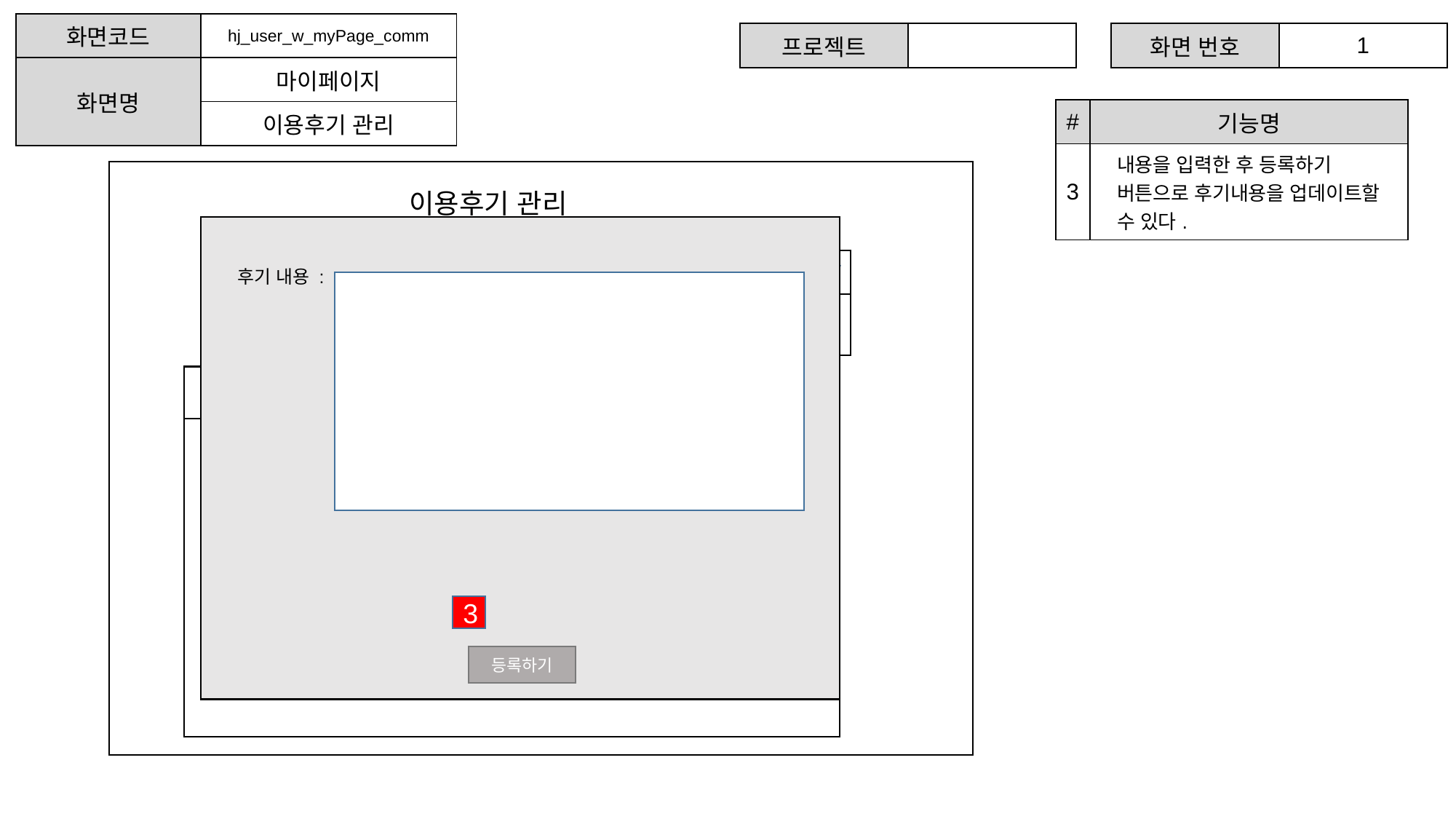

| 화면코드 | hj\_user\_w\_myPage\_comm |
| --- | --- |
| 화면명 | 마이페이지 |
|  | 이용후기 관리 |
| 프로젝트 |  |
| --- | --- |
| 화면 번호 | 1 |
| --- | --- |
| # | 기능명 |
| --- | --- |
| 3 | 내용을 입력한 후 등록하기 버튼으로 후기내용을 업데이트할 수 있다. |

이용후기 관리

1
세미나존

후기 내용 :  ----------

세미나존
세미나/밋업

  세미나/밋업명         장소        날짜       시간              후기등록여부
3
등록하기